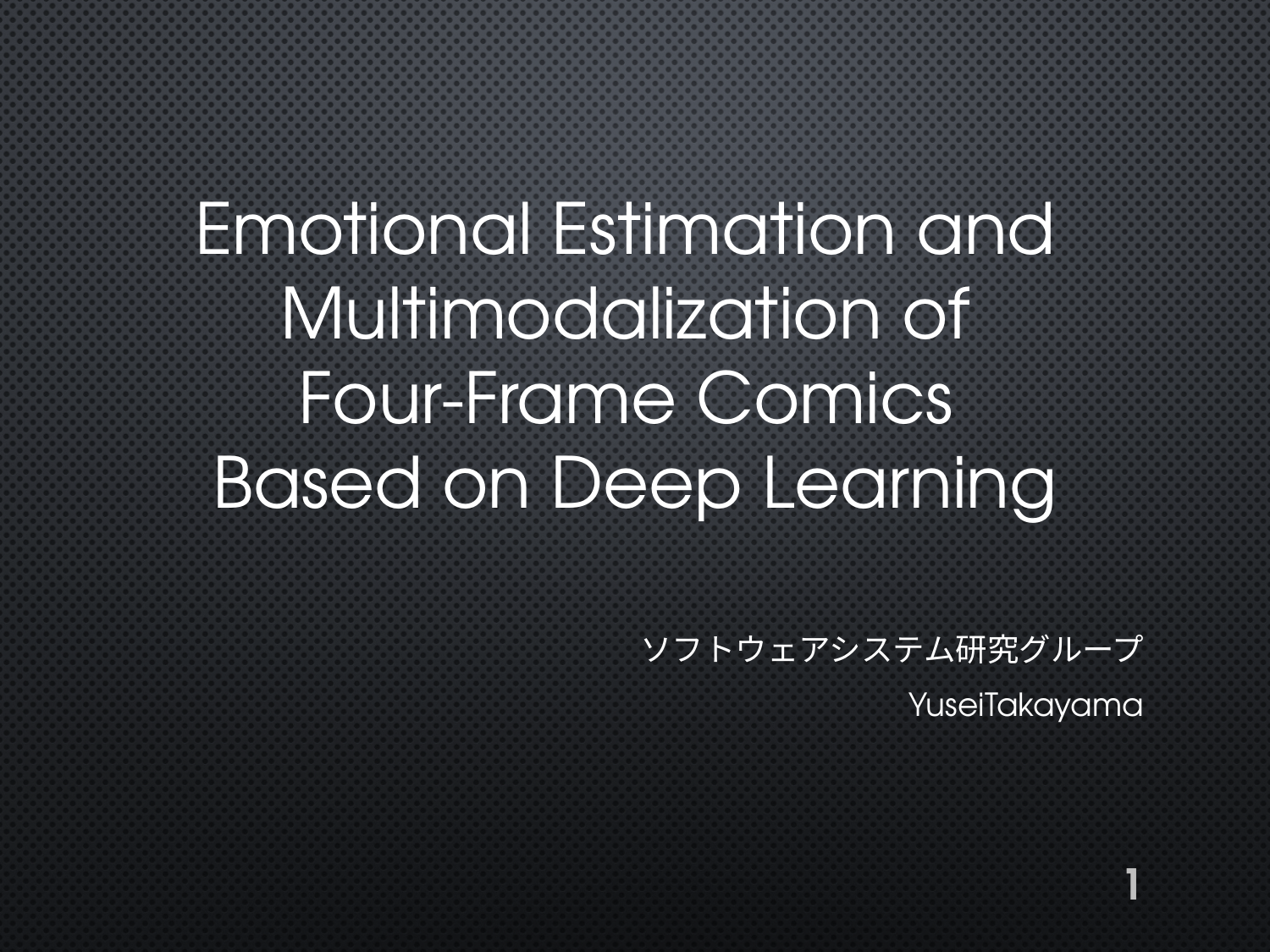

# Emotional Estimation and Multimodalization of Four-Frame Comics Based on Deep Learning
ソフトウェアシステム研究グループ
YuseiTakayama
1